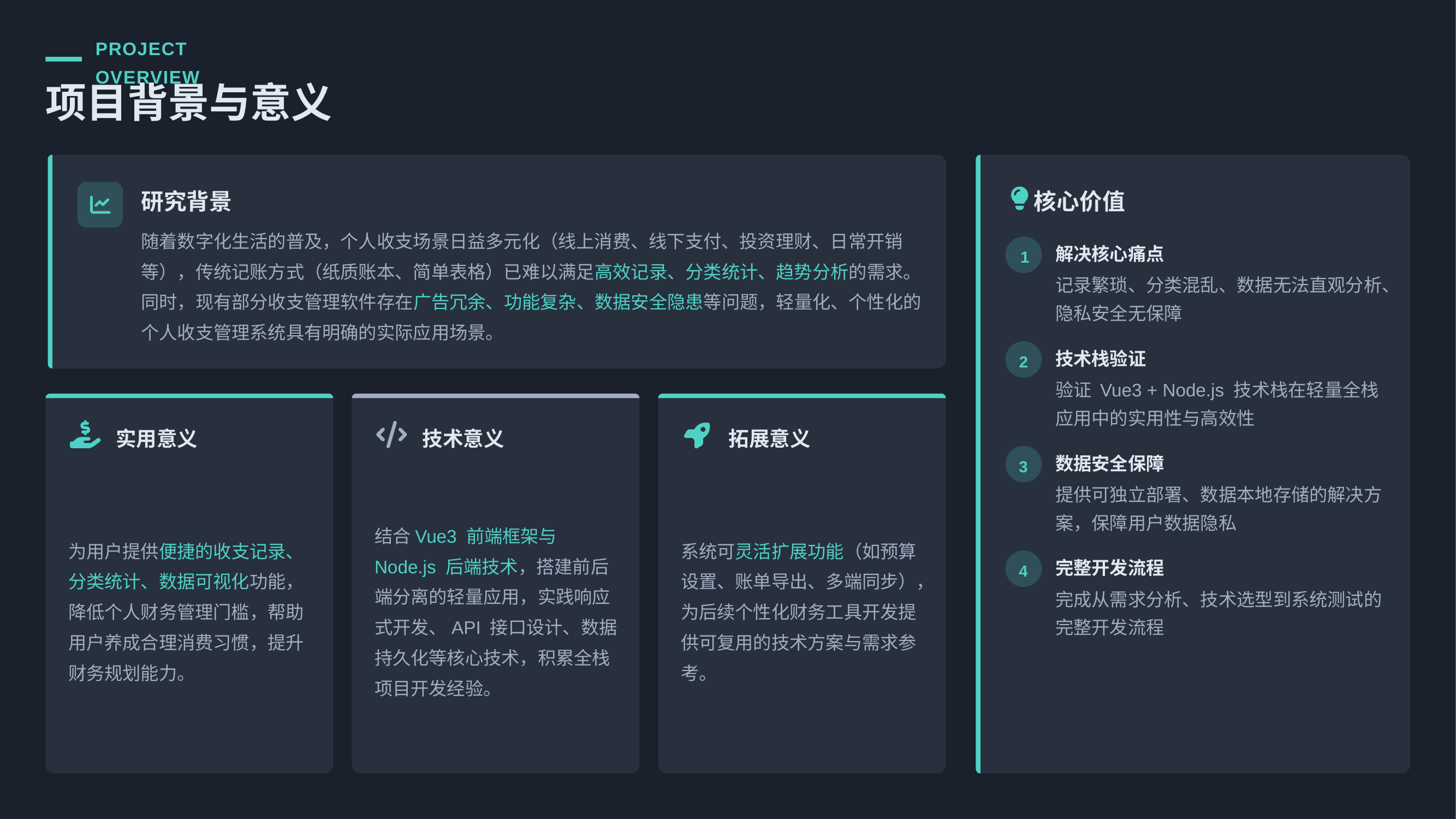

PROJECT OVERVIEW

项目背景与意义

研究背景
核心价值

随着数字化生活的普及，个人收支场景日益多元化（线上消费、线下支付、投资理财、日常开销等），传统记账方式（纸质账本、简单表格）已难以满足高效记录、分类统计、趋势分析的需求。同时，现有部分收支管理软件存在广告冗余、功能复杂、数据安全隐患等问题，轻量化、个性化的个人收支管理系统具有明确的实际应用场景。

解决核心痛点
1
记录繁琐、分类混乱、数据无法直观分析、隐私安全无保障

技术栈验证
2
验证 Vue3 + Node.js 技术栈在轻量全栈应用中的实用性与高效性

实用意义
技术意义
拓展意义

数据安全保障
3
为用户提供便捷的收支记录、分类统计、数据可视化功能，降低个人财务管理门槛，帮助用户养成合理消费习惯，提升财务规划能力。
结合Vue3 前端框架与 Node.js 后端技术，搭建前后端分离的轻量应用，实践响应式开发、API 接口设计、数据持久化等核心技术，积累全栈项目开发经验。
系统可灵活扩展功能（如预算设置、账单导出、多端同步），为后续个性化财务工具开发提供可复用的技术方案与需求参考。
提供可独立部署、数据本地存储的解决方案，保障用户数据隐私

完整开发流程
4
完成从需求分析、技术选型到系统测试的完整开发流程